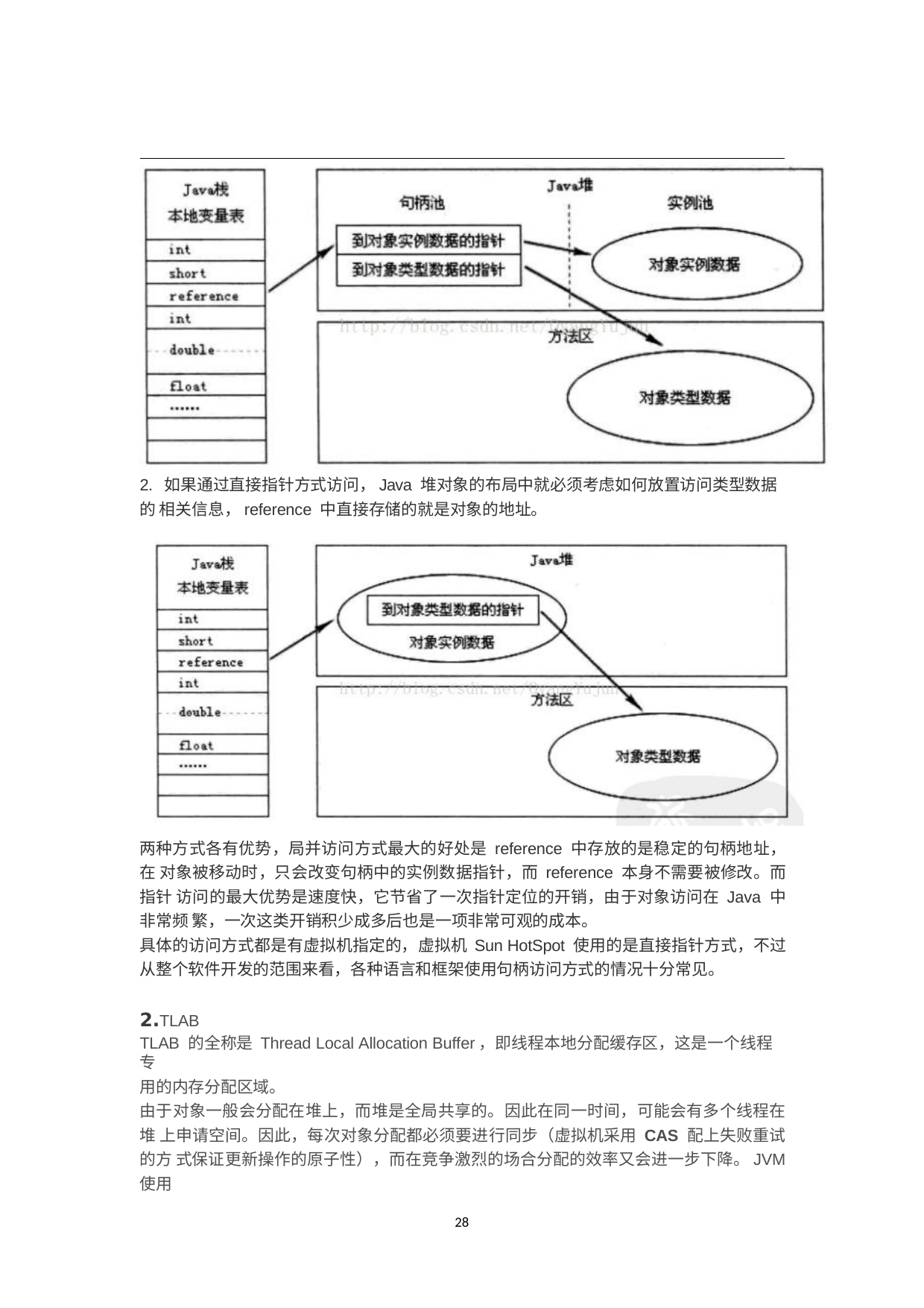

2. 如果通过直接指针方式访问，Java 堆对象的布局中就必须考虑如何放置访问类型数据的 相关信息，reference 中直接存储的就是对象的地址。

两种方式各有优势，局并访问方式最大的好处是 reference 中存放的是稳定的句柄地址，在 对象被移动时，只会改变句柄中的实例数据指针，而 reference 本身不需要被修改。而指针 访问的最大优势是速度快，它节省了一次指针定位的开销，由于对象访问在 Java 中非常频 繁，一次这类开销积少成多后也是一项非常可观的成本。
具体的访问方式都是有虚拟机指定的，虚拟机 Sun HotSpot 使用的是直接指针方式，不过 从整个软件开发的范围来看，各种语言和框架使用句柄访问方式的情况十分常见。

2.TLAB
TLAB 的全称是 Thread Local Allocation Buffer，即线程本地分配缓存区，这是一个线程专
用的内存分配区域。
由于对象一般会分配在堆上，而堆是全局共享的。因此在同一时间，可能会有多个线程在堆 上申请空间。因此，每次对象分配都必须要进行同步（虚拟机采用 CAS 配上失败重试的方 式保证更新操作的原子性），而在竞争激烈的场合分配的效率又会进一步下降。JVM 使用
28